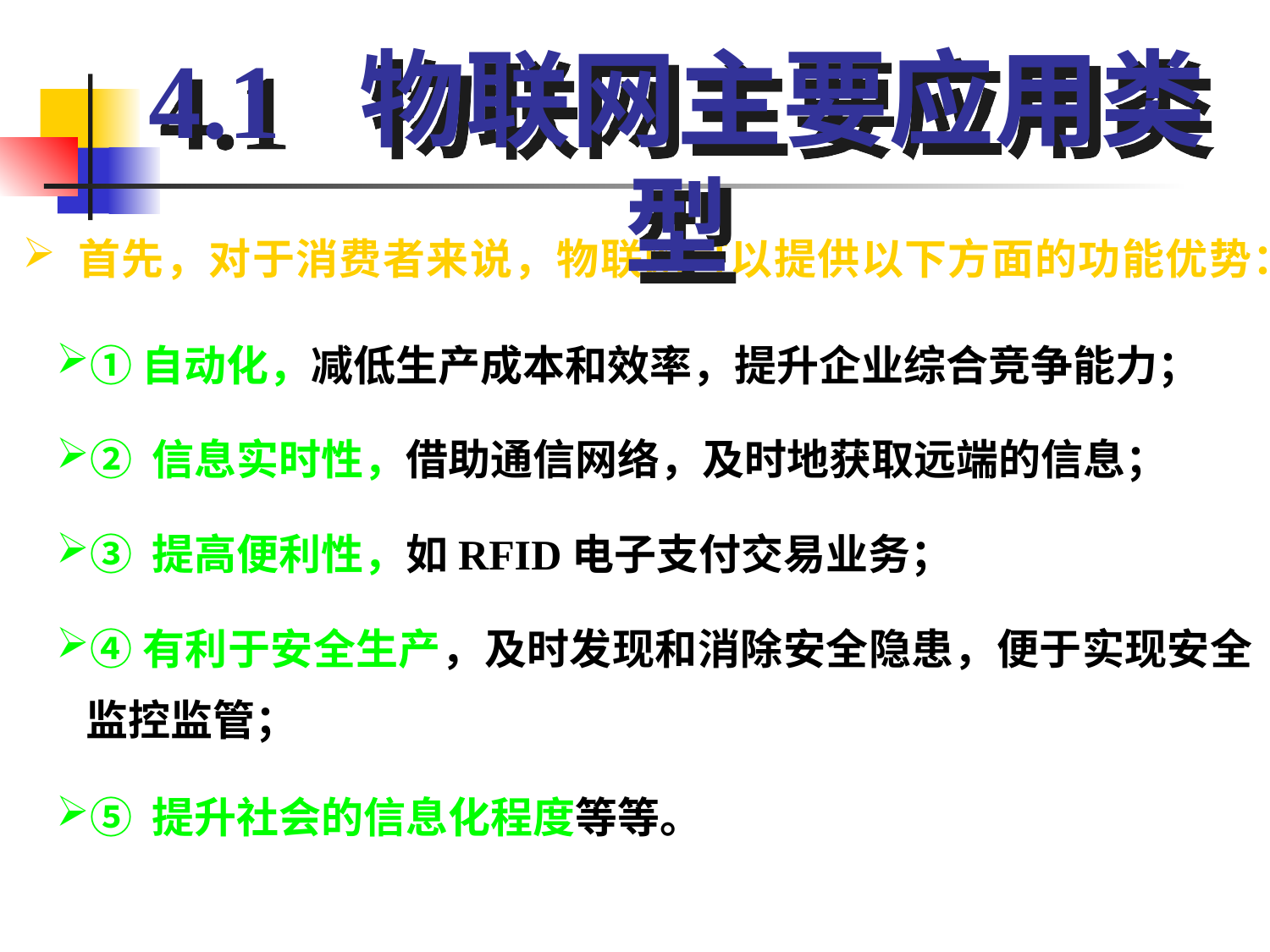

4.1  物联网主要应用类型
 首先，对于消费者来说，物联网可以提供以下方面的功能优势：

①自动化，减低生产成本和效率，提升企业综合竞争能力；

② 信息实时性，借助通信网络，及时地获取远端的信息；

③ 提高便利性，如RFID电子支付交易业务；

④有利于安全生产，及时发现和消除安全隐患，便于实现安全监控监管；

⑤ 提升社会的信息化程度等等。